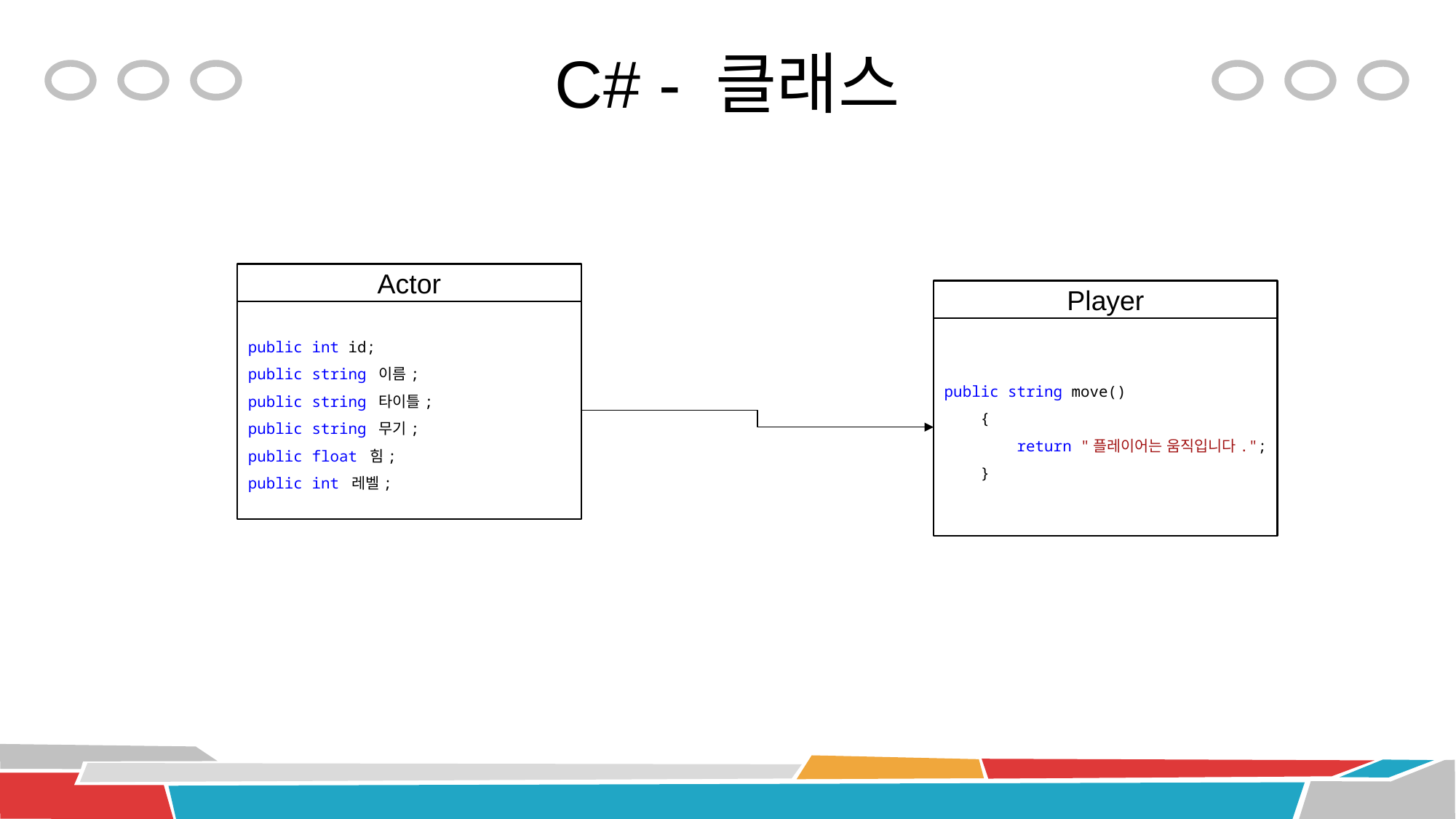

# C# - 클래스
Actor
public int id;
public string 이름;
public string 타이틀;
public string 무기;
public float 힘;
public int 레벨;
Player
public string move()
    {
        return "플레이어는 움직입니다.";
    }